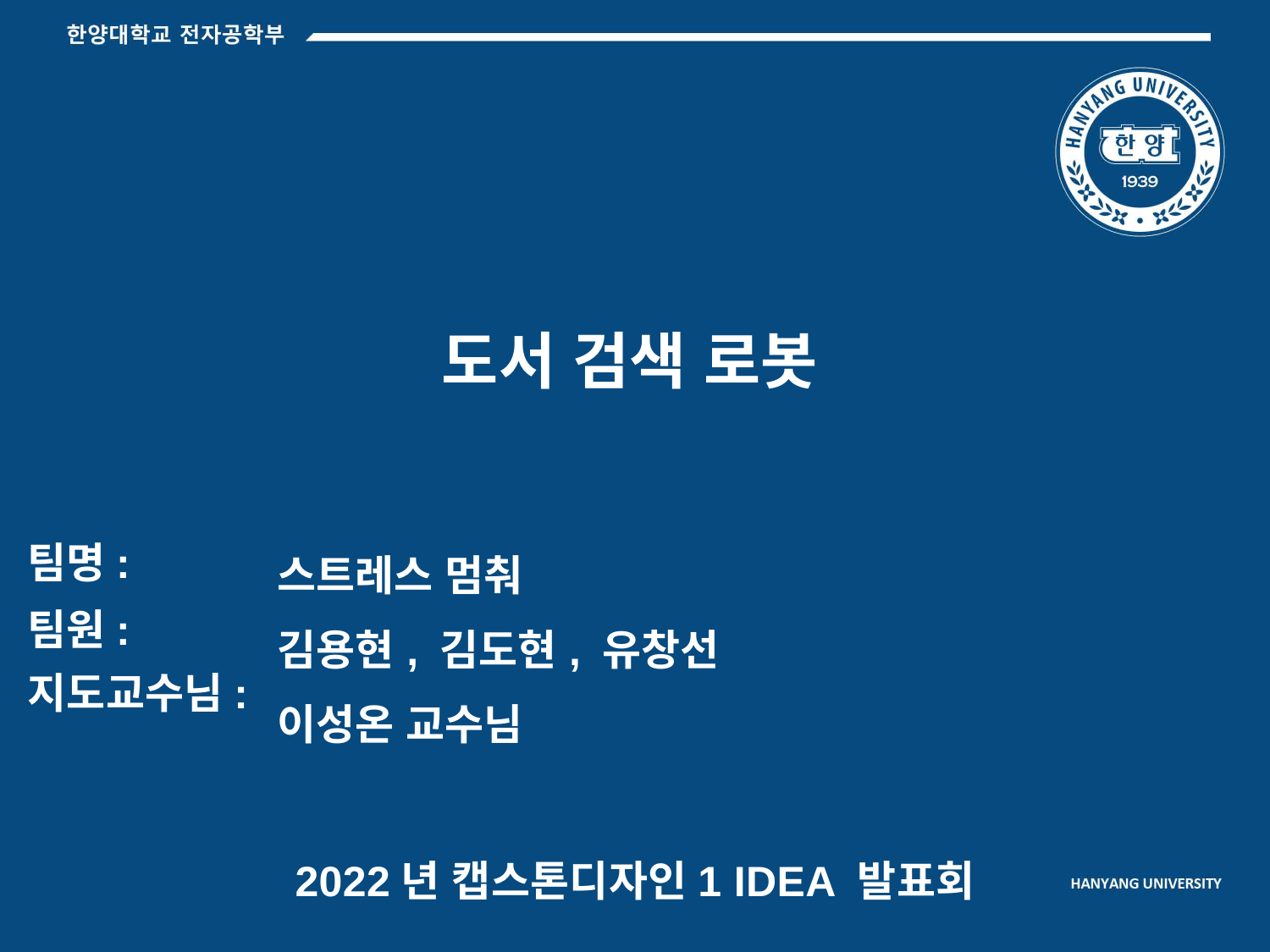

도서 검색 로봇
| 스트레스 멈춰 |
| --- |
| 김용현, 김도현, 유창선 |
| 이성온 교수님 |